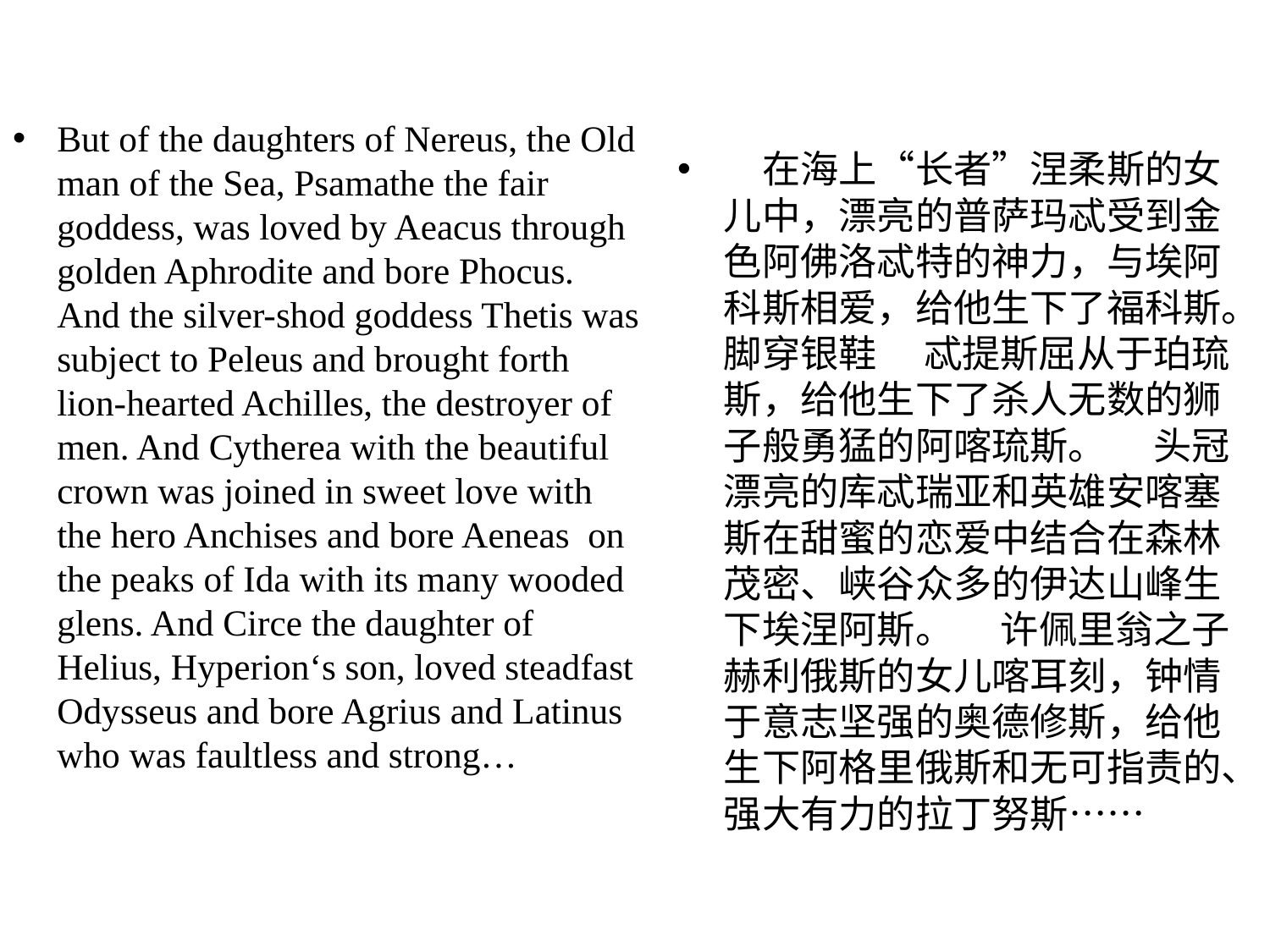

But of the daughters of Nereus, the Old man of the Sea, Psamathe the fair goddess, was loved by Aeacus through golden Aphrodite and bore Phocus. And the silver-shod goddess Thetis was subject to Peleus and brought forth lion-hearted Achilles, the destroyer of men. And Cytherea with the beautiful crown was joined in sweet love with the hero Anchises and bore Aeneas  on the peaks of Ida with its many wooded glens. And Circe the daughter of Helius, Hyperion‘s son, loved steadfast Odysseus and bore Agrius and Latinus who was faultless and strong…
　在海上“长者”涅柔斯的⼥⼉中，漂亮的普萨玛忒受到⾦⾊阿佛洛忒特的神⼒，与埃阿科斯相爱，给他⽣下了福科斯。脚穿银鞋 　忒提斯屈从于珀琉斯，给他⽣下了杀⼈⽆数的狮⼦般勇猛的阿喀琉斯。 　头冠漂亮的库忒瑞亚和英雄安喀塞斯在甜蜜的恋爱中结合在森林茂密、峡⾕众多的伊达⼭峰⽣下埃涅阿斯。 　许佩⾥翁之⼦赫利俄斯的⼥⼉喀⽿刻，钟情于意志坚强的奥德修斯，给他⽣下阿格⾥俄斯和⽆可指责的、强⼤有⼒的拉丁努斯……